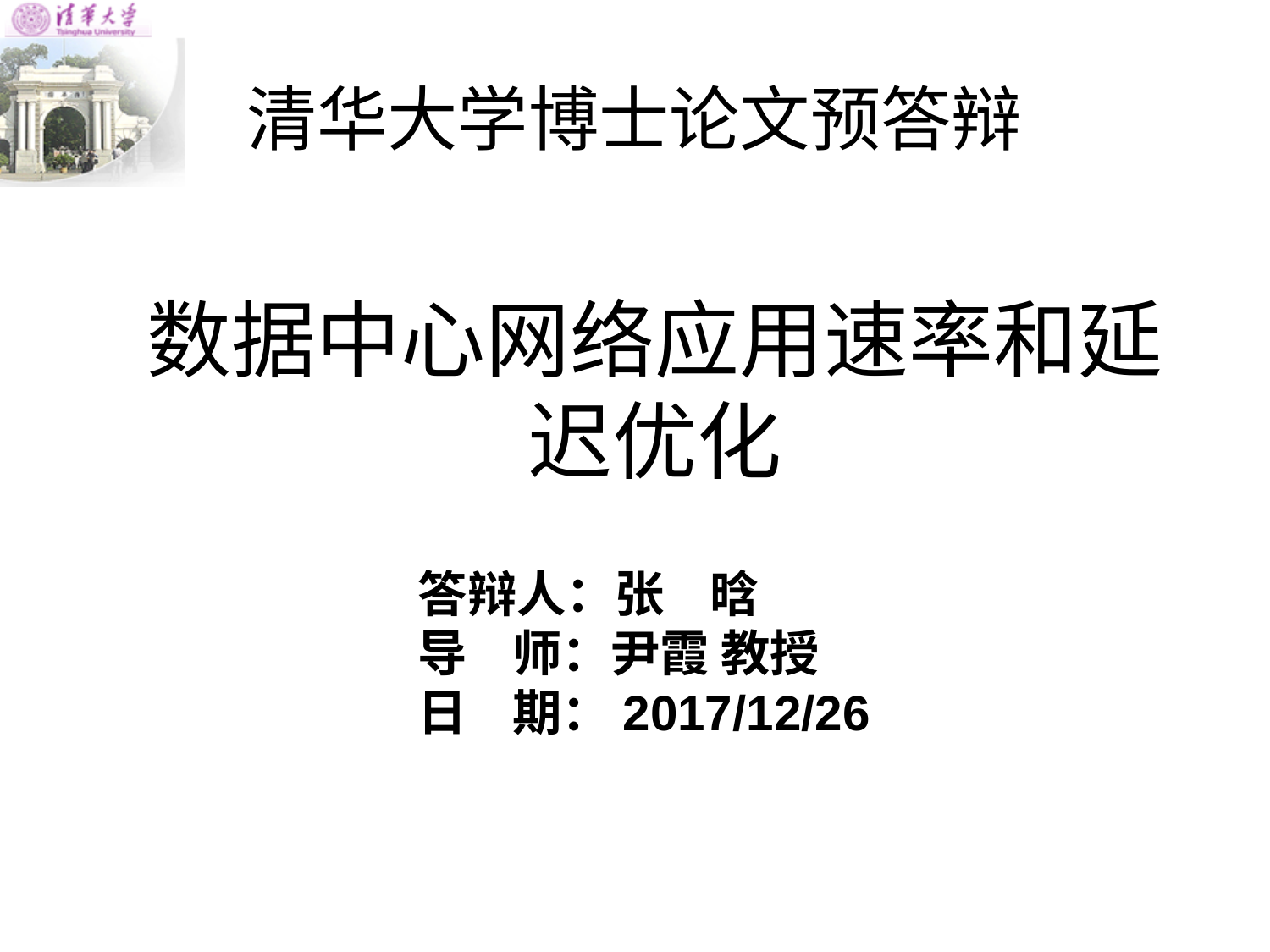

清华大学博士论文预答辩
# 数据中心网络应用速率和延迟优化
答辩人：张    晗
导    师：尹霞 教授
日    期：2017/12/26